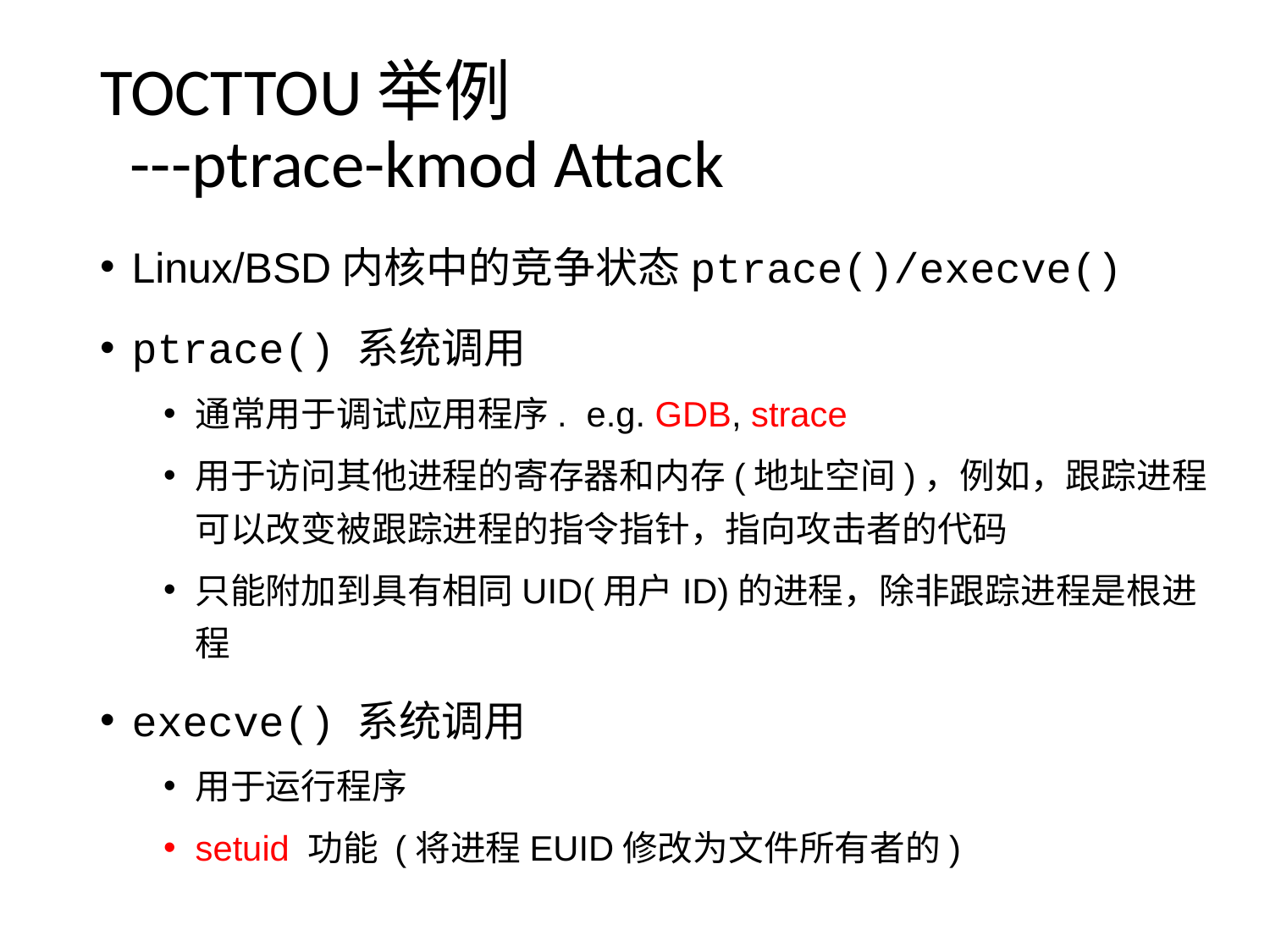

# TOCTTOU举例 ---ptrace-kmod Attack
Linux/BSD内核中的竞争状态ptrace()/execve()
ptrace() 系统调用
通常用于调试应用程序.  e.g. GDB, strace
用于访问其他进程的寄存器和内存(地址空间)，例如，跟踪进程可以改变被跟踪进程的指令指针，指向攻击者的代码
只能附加到具有相同UID(用户ID)的进程，除非跟踪进程是根进程
execve() 系统调用
用于运行程序
setuid 功能 (将进程EUID修改为文件所有者的)